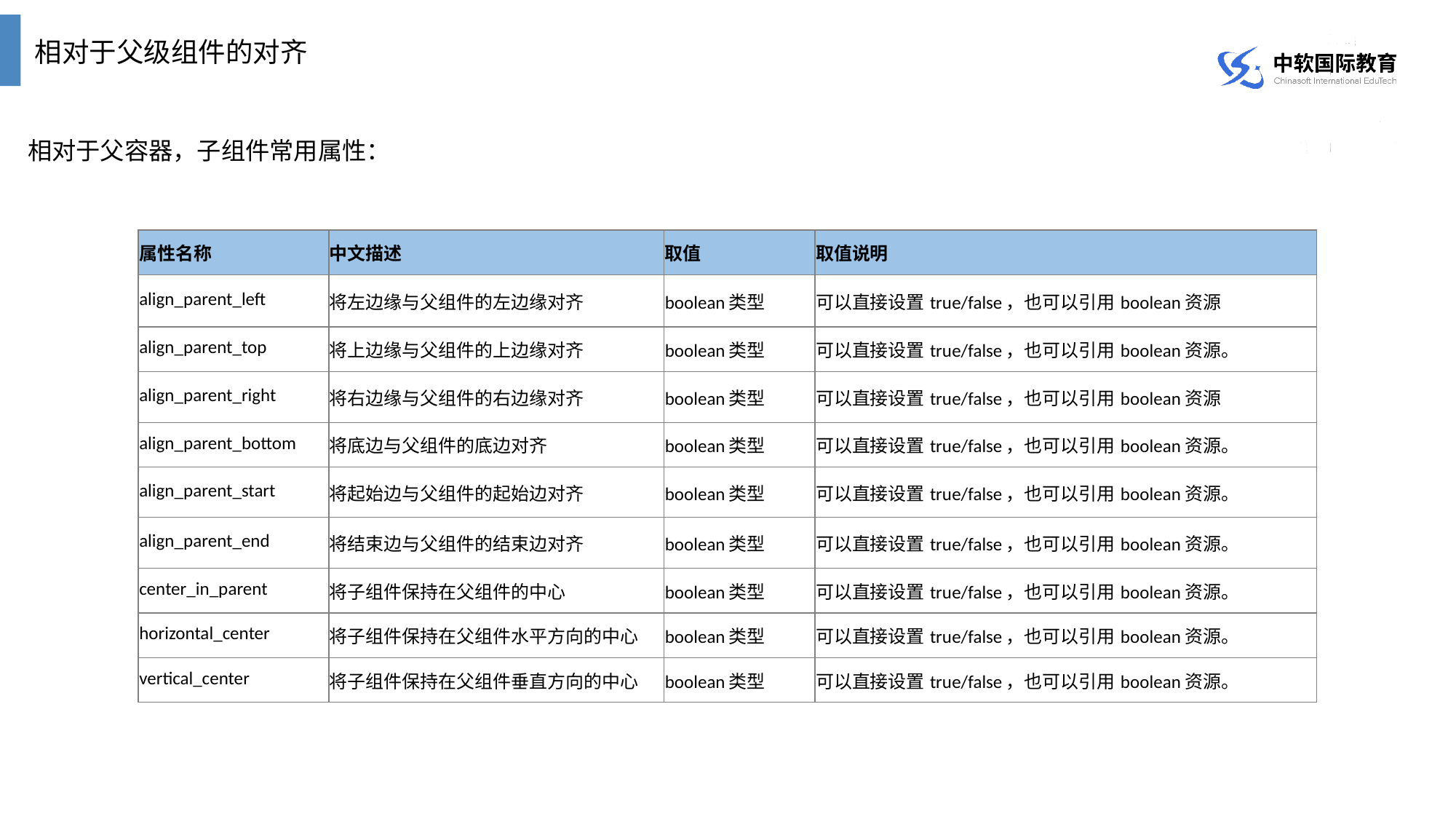

相对于父级组件的对齐
相对于父容器，子组件常用属性：
| 属性名称 | 中文描述 | 取值 | 取值说明 |
| --- | --- | --- | --- |
| align\_parent\_left | 将左边缘与父组件的左边缘对齐 | boolean类型 | 可以直接设置true/false，也可以引用boolean资源 |
| align\_parent\_top | 将上边缘与父组件的上边缘对齐 | boolean类型 | 可以直接设置true/false，也可以引用boolean资源。 |
| align\_parent\_right | 将右边缘与父组件的右边缘对齐 | boolean类型 | 可以直接设置true/false，也可以引用boolean资源 |
| align\_parent\_bottom | 将底边与父组件的底边对齐 | boolean类型 | 可以直接设置true/false，也可以引用boolean资源。 |
| align\_parent\_start | 将起始边与父组件的起始边对齐 | boolean类型 | 可以直接设置true/false，也可以引用boolean资源。 |
| align\_parent\_end | 将结束边与父组件的结束边对齐 | boolean类型 | 可以直接设置true/false，也可以引用boolean资源。 |
| center\_in\_parent | 将子组件保持在父组件的中心 | boolean类型 | 可以直接设置true/false，也可以引用boolean资源。 |
| horizontal\_center | 将子组件保持在父组件水平方向的中心 | boolean类型 | 可以直接设置true/false，也可以引用boolean资源。 |
| vertical\_center | 将子组件保持在父组件垂直方向的中心 | boolean类型 | 可以直接设置true/false，也可以引用boolean资源。 |